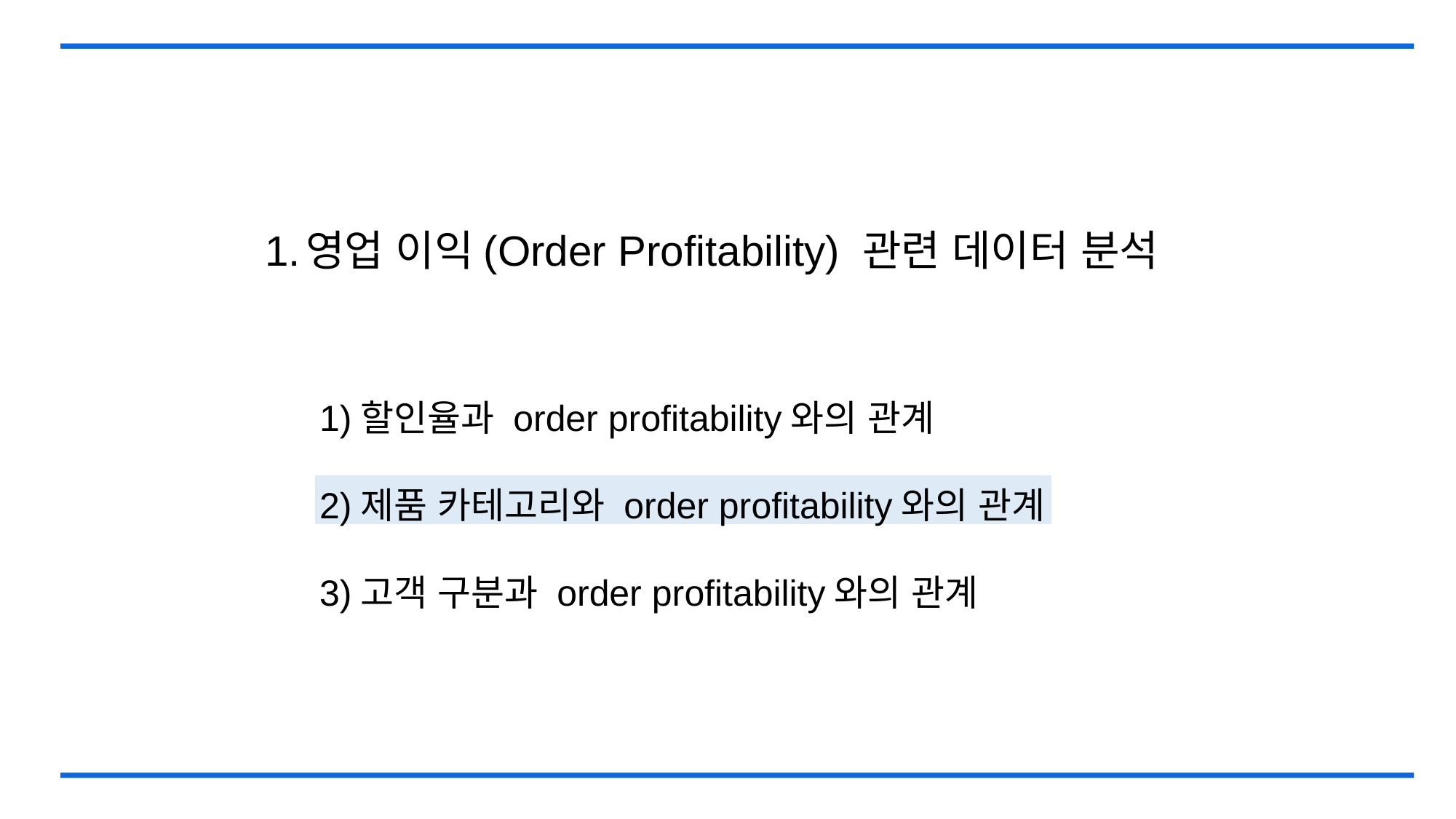

영업 이익(Order Profitability) 관련 데이터 분석

할인율과 order profitability와의 관계
제품 카테고리와 order profitability와의 관계
고객 구분과 order profitability와의 관계